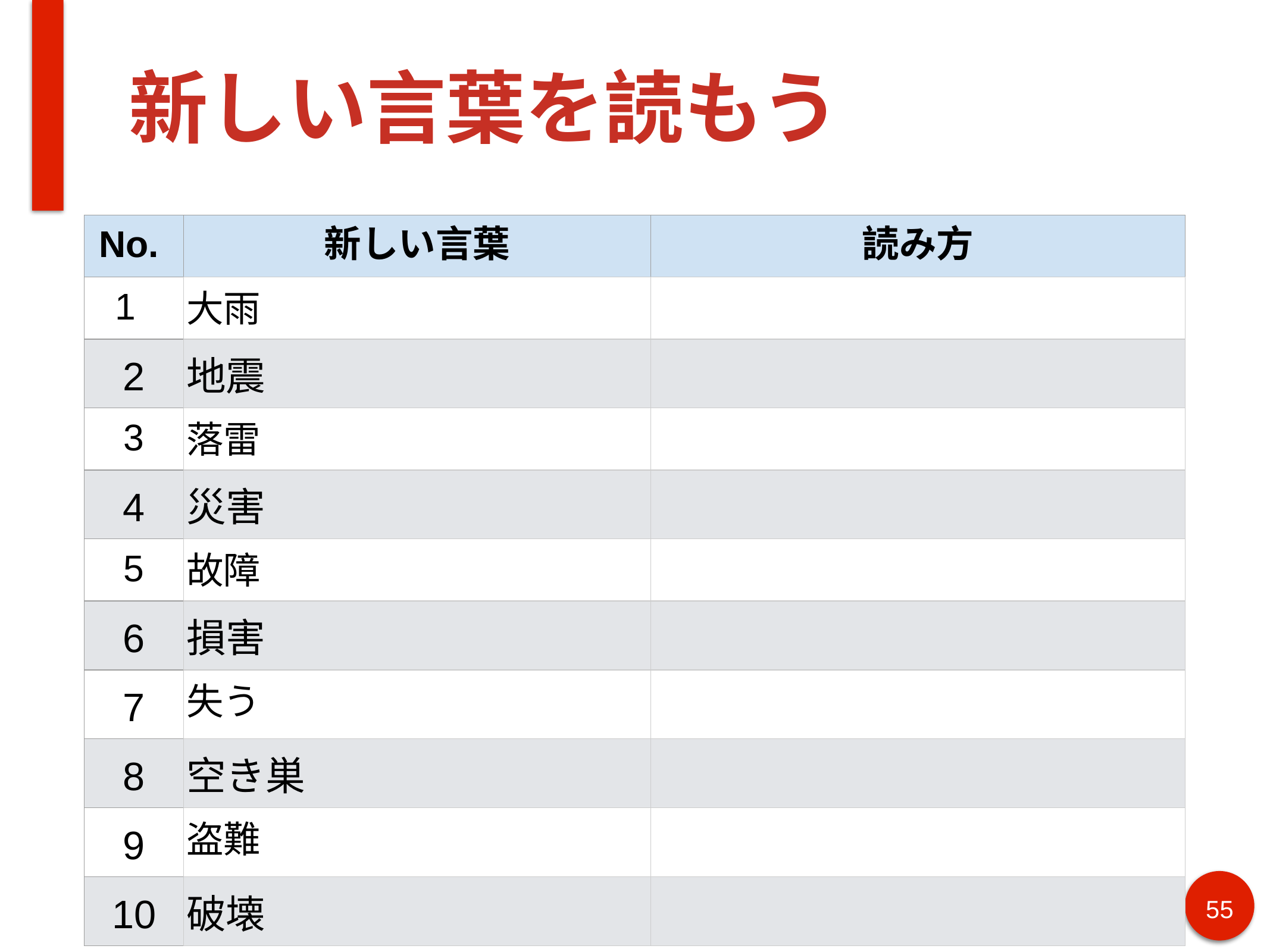

# 新しい言葉を読もう
| No. | 新しい言葉 | 読み方 |
| --- | --- | --- |
| 1 | 大雨 |  |
| 2 | 地震 |  |
| 3 | 落雷 |  |
| 4 | 災害 |  |
| 5 | 故障 |  |
| 6 | 損害 |  |
| 7 | 失う |  |
| 8 | 空き巣 |  |
| 9 | 盗難 |  |
| 10 | 破壊 |  |
55